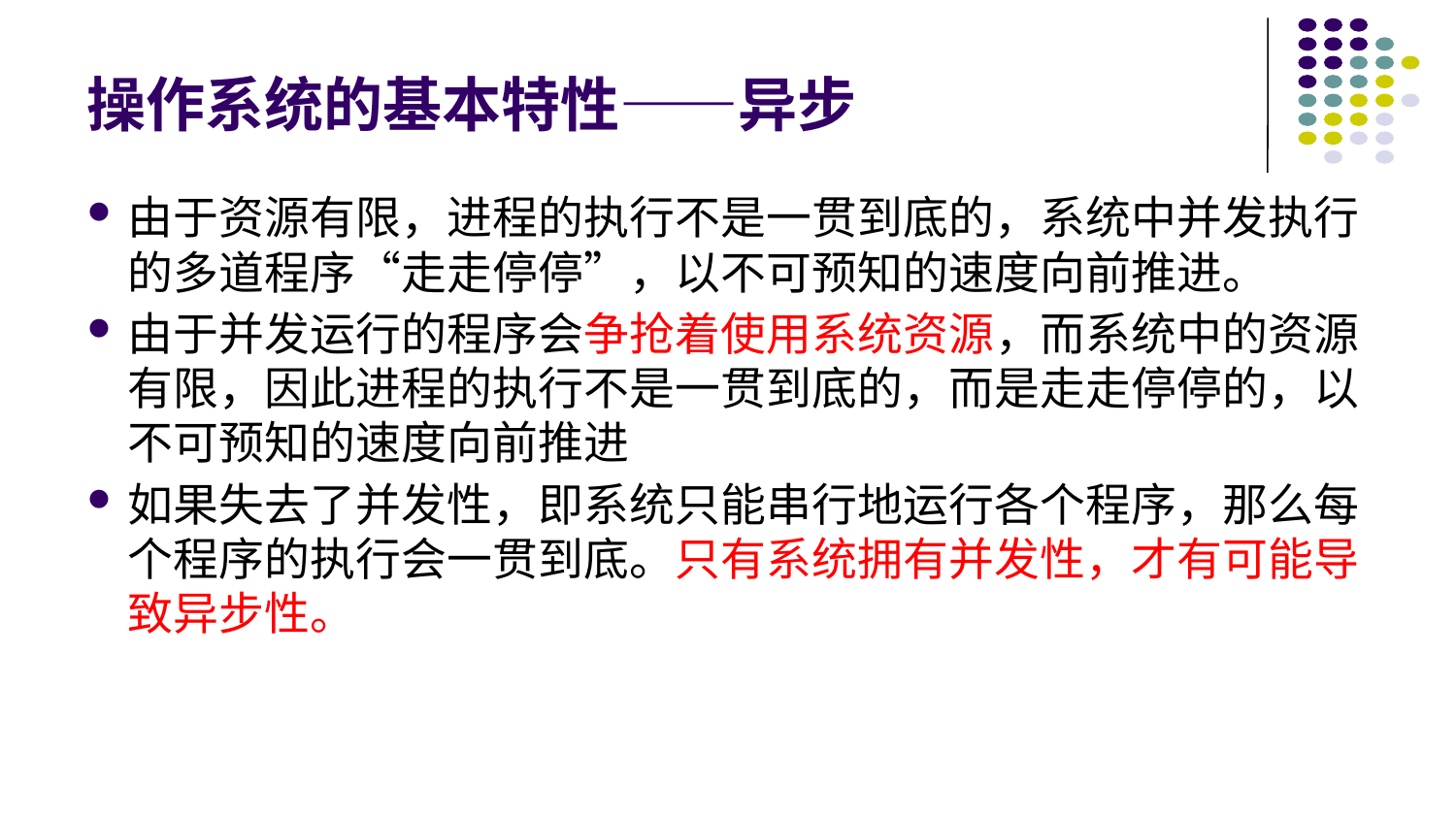

# 操作系统的基本特性——异步
由于资源有限，进程的执行不是一贯到底的，系统中并发执行的多道程序“走走停停”，以不可预知的速度向前推进。
由于并发运行的程序会争抢着使用系统资源，而系统中的资源有限，因此进程的执行不是一贯到底的，而是走走停停的，以不可预知的速度向前推进
如果失去了并发性，即系统只能串行地运行各个程序，那么每个程序的执行会一贯到底。只有系统拥有并发性，才有可能导致异步性。
62